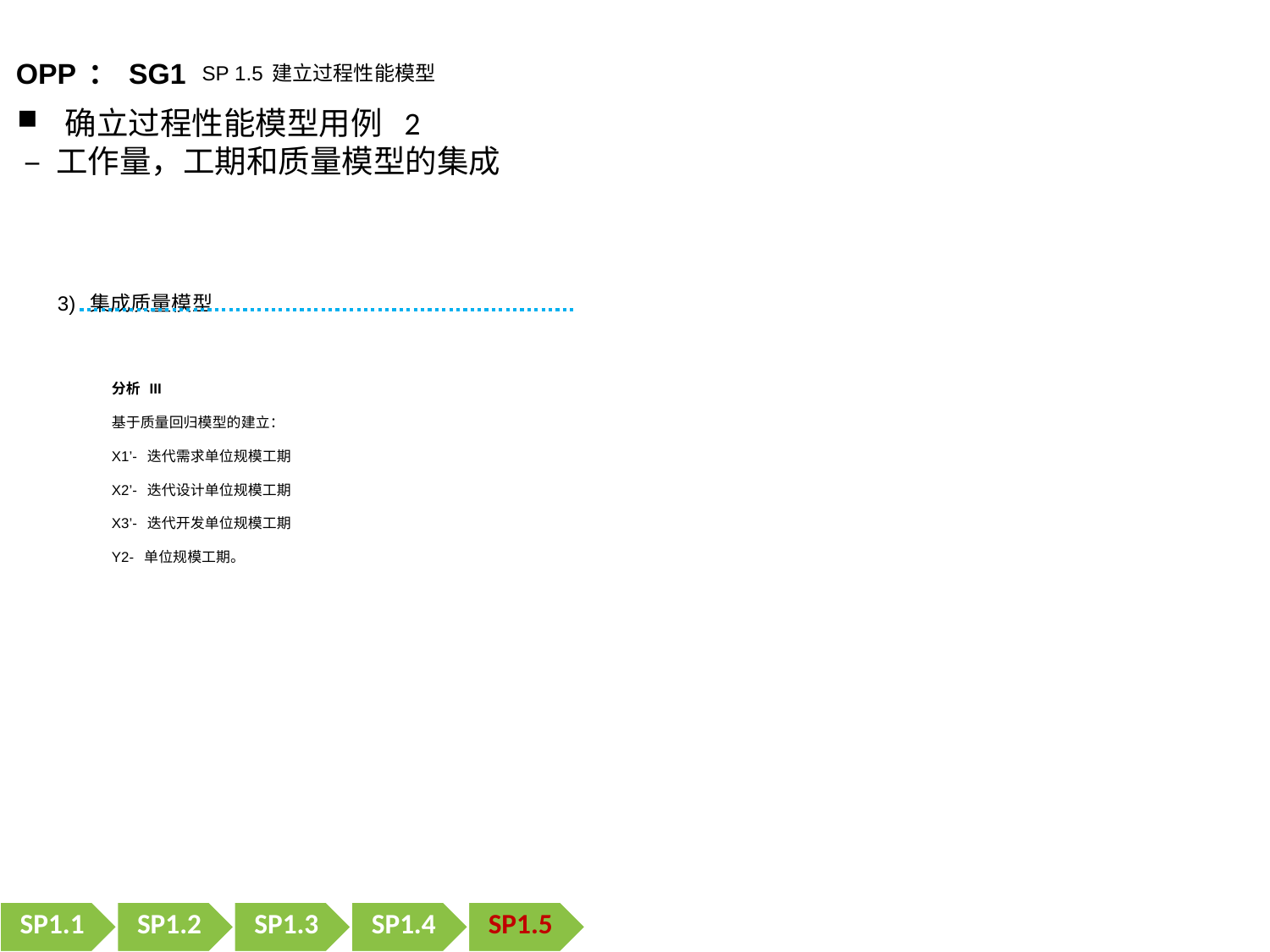

OPP：SG1  SP 1.5建立过程性能模型
确立过程性能模型用例  2
 – 工作量，工期和质量模型的集成
3) 集成质量模型
分析 III
基于质量回归模型的建立：
X1’- 迭代需求单位规模工期
X2’- 迭代设计单位规模工期
X3’- 迭代开发单位规模工期
Y2- 单位规模工期。
SP1.1
SP1.2
SP1.3
SP1.4
SP1.5